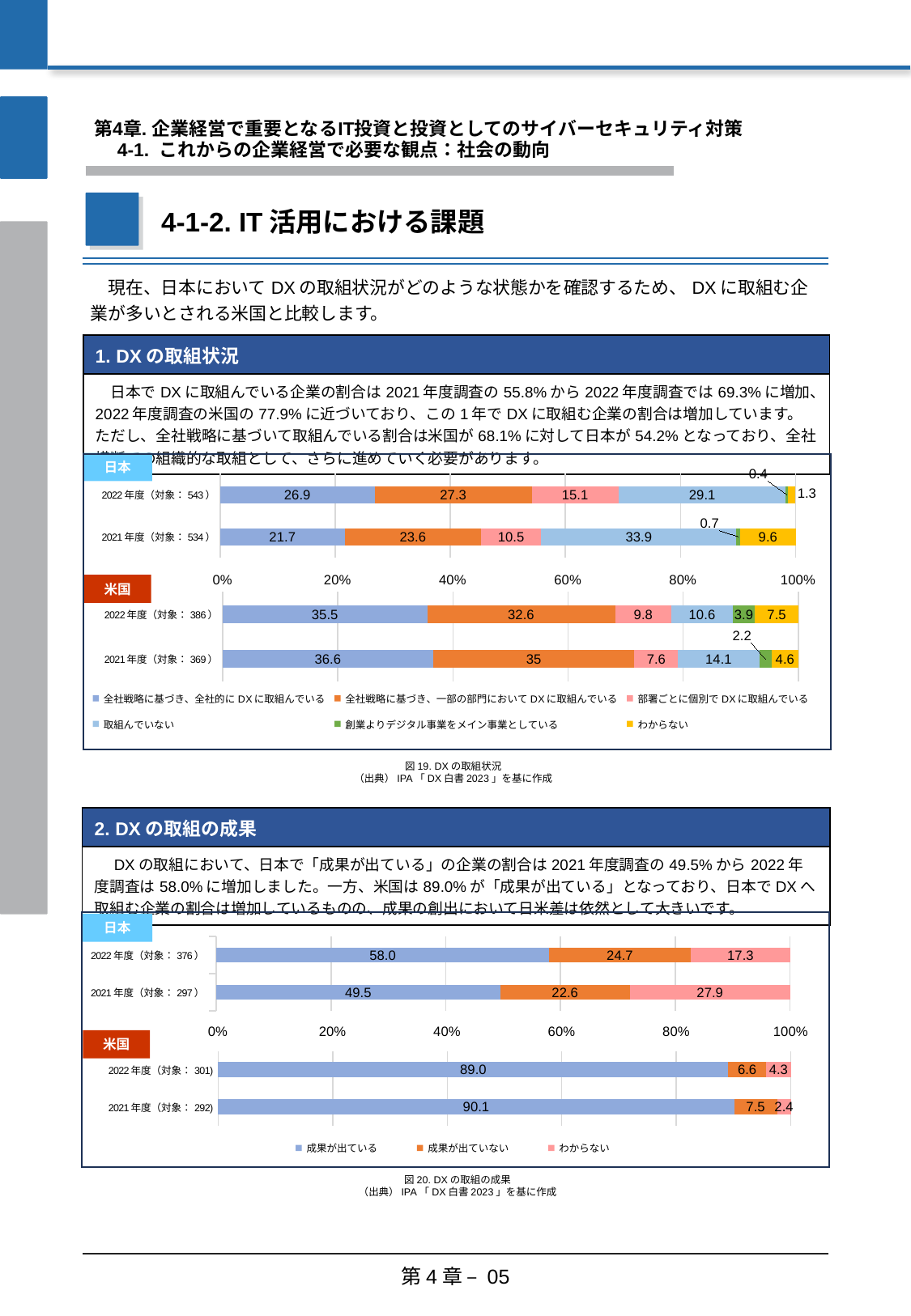

第4章. 企業経営で重要となるIT投資と投資としてのサイバーセキュリティ対策
　4-1. これからの企業経営で必要な観点：社会の動向
4-1-2. IT活用における課題
| 現在、日本においてDXの取組状況がどのような状態かを確認するため、DXに取組む企業が多いとされる米国と比較します。 |
| --- |
| 1. DXの取組状況 |
| --- |
| 日本でDXに取組んでいる企業の割合は2021年度調査の55.8%から2022年度調査では69.3%に増加、2022年度調査の米国の77.9%に近づいており、この1年でDXに取組む企業の割合は増加しています。ただし、全社戦略に基づいて取組んでいる割合は米国が68.1%に対して日本が54.2%となっており、全社横断での組織的な取組として、さらに進めていく必要があります。 |
日本

### Chart

| Category | 全社戦略に基づき、全社的にDXに取組んでいる | 全社戦略に基づき、一部の部門においてDXに取組んでいる | 部署ごとに個別でDXに取組んでいる | 取組んでいない | 創業よりデジタル事業をメイン事業としている | わからない |
|---|---|---|---|---|---|---|
| 2021年度（対象：534） | 21.7 | 23.6 | 10.5 | 33.9 | 0.7 | 9.6 |
| 2022年度（対象：543） | 26.9 | 27.3 | 15.1 | 29.1 | 0.4 | 1.3 |

### Chart

| Category | 全社戦略に基づき、全社的にDXに取組んでいる | 全社戦略に基づき、一部の部門においてDXに取組んでいる | 部署ごとに個別でDXに取組んでいる | 取組んでいない | 創業よりデジタル事業をメイン事業としている | わからない |
|---|---|---|---|---|---|---|
| 2021年度（対象：369） | 36.6 | 35.0 | 7.6 | 14.1 | 2.2 | 4.6 |
| 2022年度（対象：386） | 35.5 | 32.6 | 9.8 | 10.6 | 3.9 | 7.5 |
米国
図19. DXの取組状況
（出典）IPA「DX白書2023」を基に作成
| 2. DXの取組の成果 |
| --- |
| DXの取組において、日本で「成果が出ている」の企業の割合は2021年度調査の49.5%から2022年度調査は58.0%に増加しました。一方、米国は89.0%が「成果が出ている」となっており、日本でDXへ取組む企業の割合は増加しているものの、成果の創出において日米差は依然として大きいです。 |

### Chart

| Category | 成果が出ている | 成果が出ていない | わからない |
|---|---|---|---|
| 2021年度（対象：297） | 49.5 | 22.6 | 27.9 |
| 2022年度（対象：376） | 58.0 | 24.7 | 17.3 |
日本

### Chart

| Category | 成果が出ている | 成果が出ていない | わからない |
|---|---|---|---|
| 2021年度（対象：292) | 90.1 | 7.5 | 2.4 |
| 2022年度（対象：301) | 89.0 | 6.6 | 4.3 |
米国
図20. DXの取組の成果
（出典）IPA「DX白書2023」を基に作成
第4章 – 05